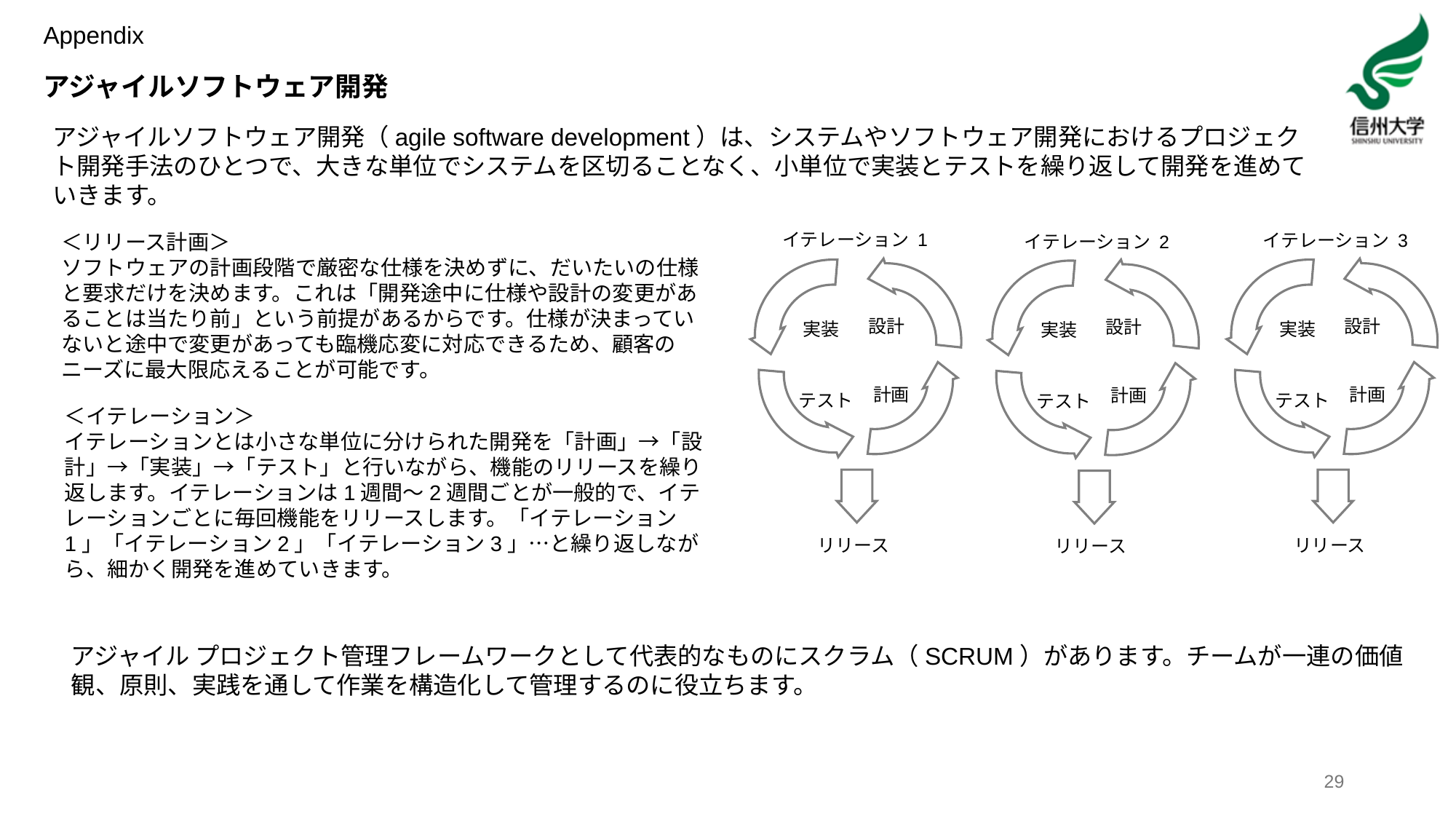

Appendix
# アジャイルソフトウェア開発
アジャイルソフトウェア開発（agile software development）は、システムやソフトウェア開発におけるプロジェクト開発手法のひとつで、大きな単位でシステムを区切ることなく、小単位で実装とテストを繰り返して開発を進めていきます。
イテレーション 1

設計
実装
計画
テスト

リリース
＜リリース計画＞
ソフトウェアの計画段階で厳密な仕様を決めずに、だいたいの仕様と要求だけを決めます。これは「開発途中に仕様や設計の変更があることは当たり前」という前提があるからです。仕様が決まっていないと途中で変更があっても臨機応変に対応できるため、顧客のニーズに最大限応えることが可能です。
イテレーション 3

設計
実装
計画
テスト

リリース
イテレーション 2

設計
実装
計画
テスト

リリース
＜イテレーション＞
イテレーションとは小さな単位に分けられた開発を「計画」→「設計」→「実装」→「テスト」と行いながら、機能のリリースを繰り返します。イテレーションは1週間～2週間ごとが一般的で、イテレーションごとに毎回機能をリリースします。「イテレーション1」「イテレーション2」「イテレーション3」…と繰り返しながら、細かく開発を進めていきます。
アジャイル プロジェクト管理フレームワークとして代表的なものにスクラム（SCRUM）があります。チームが一連の価値観、原則、実践を通して作業を構造化して管理するのに役立ちます。
29